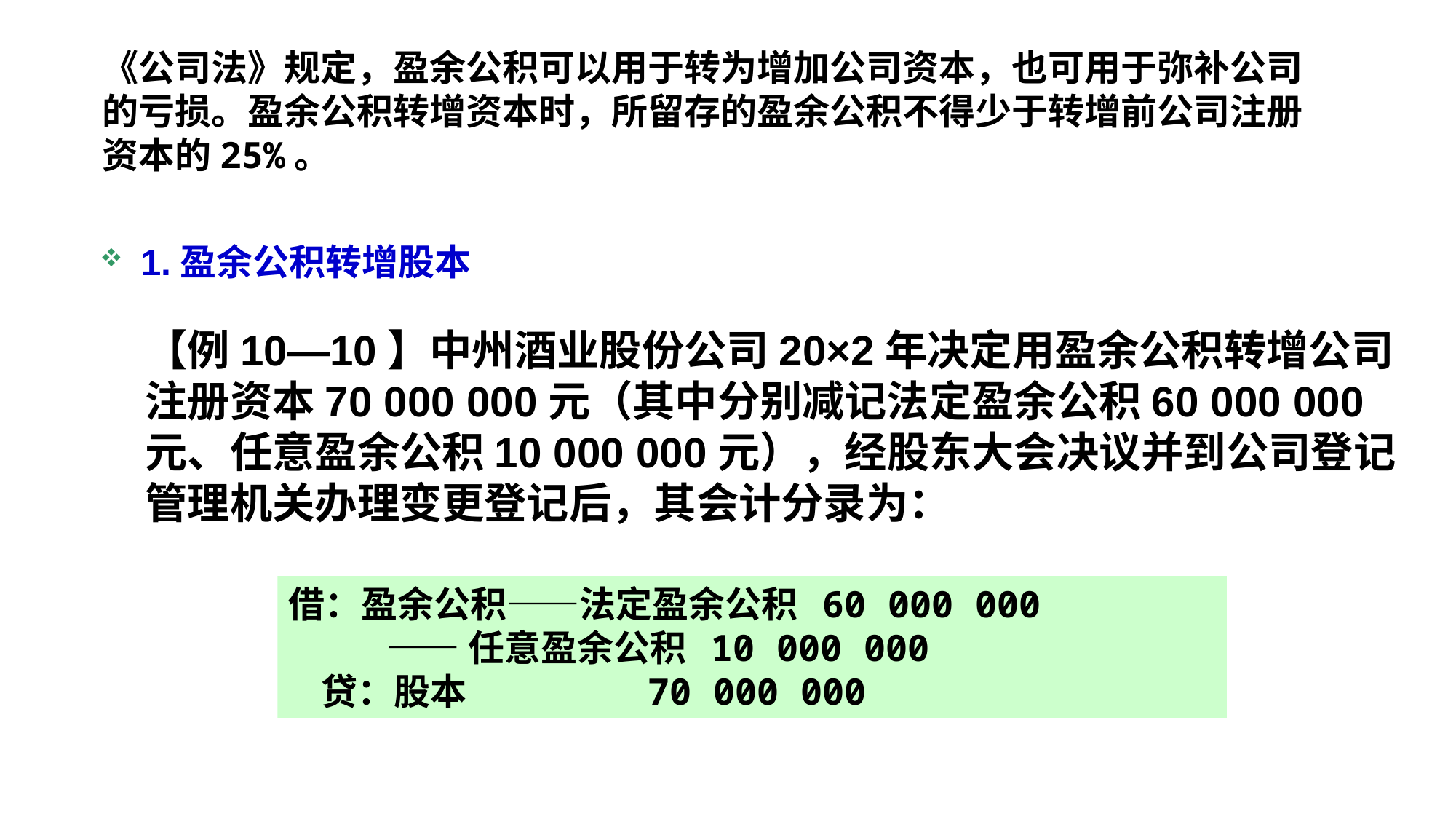

《公司法》规定，盈余公积可以用于转为增加公司资本，也可用于弥补公司的亏损。盈余公积转增资本时，所留存的盈余公积不得少于转增前公司注册资本的25%。
1.盈余公积转增股本
【例10—10】中州酒业股份公司20×2年决定用盈余公积转增公司注册资本70 000 000元（其中分别减记法定盈余公积60 000 000元、任意盈余公积10 000 000元），经股东大会决议并到公司登记管理机关办理变更登记后，其会计分录为：
借：盈余公积——法定盈余公积  60 000 000
            ——任意盈余公积  10 000 000
   贷：股本                     70 000 000